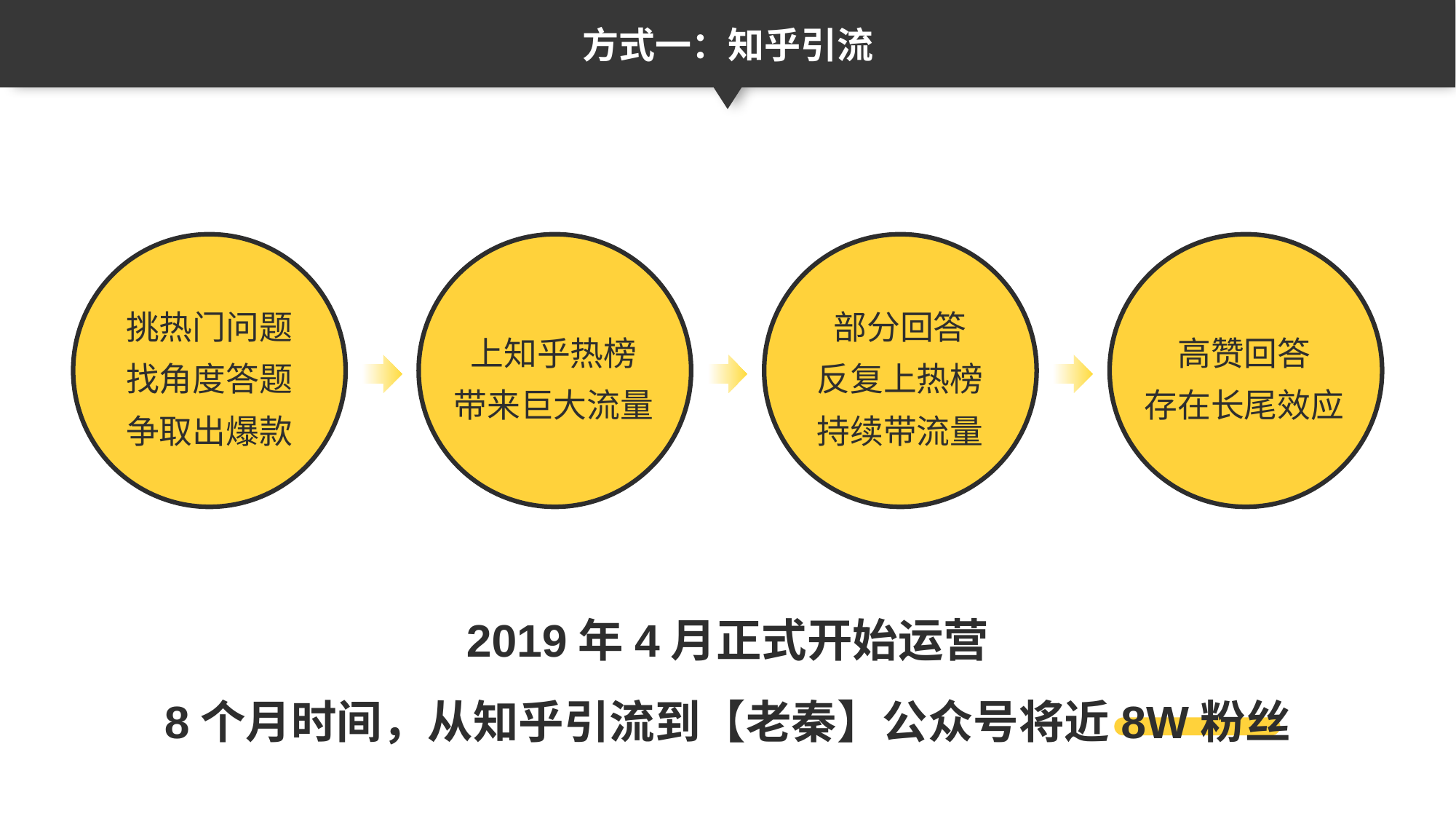

方式一：知乎引流

挑热门问题
找角度答题
争取出爆款
部分回答
反复上热榜
持续带流量
上知乎热榜
带来巨大流量
高赞回答
存在长尾效应

2019年4月正式开始运营
8个月时间，从知乎引流到【老秦】公众号将近8W粉丝